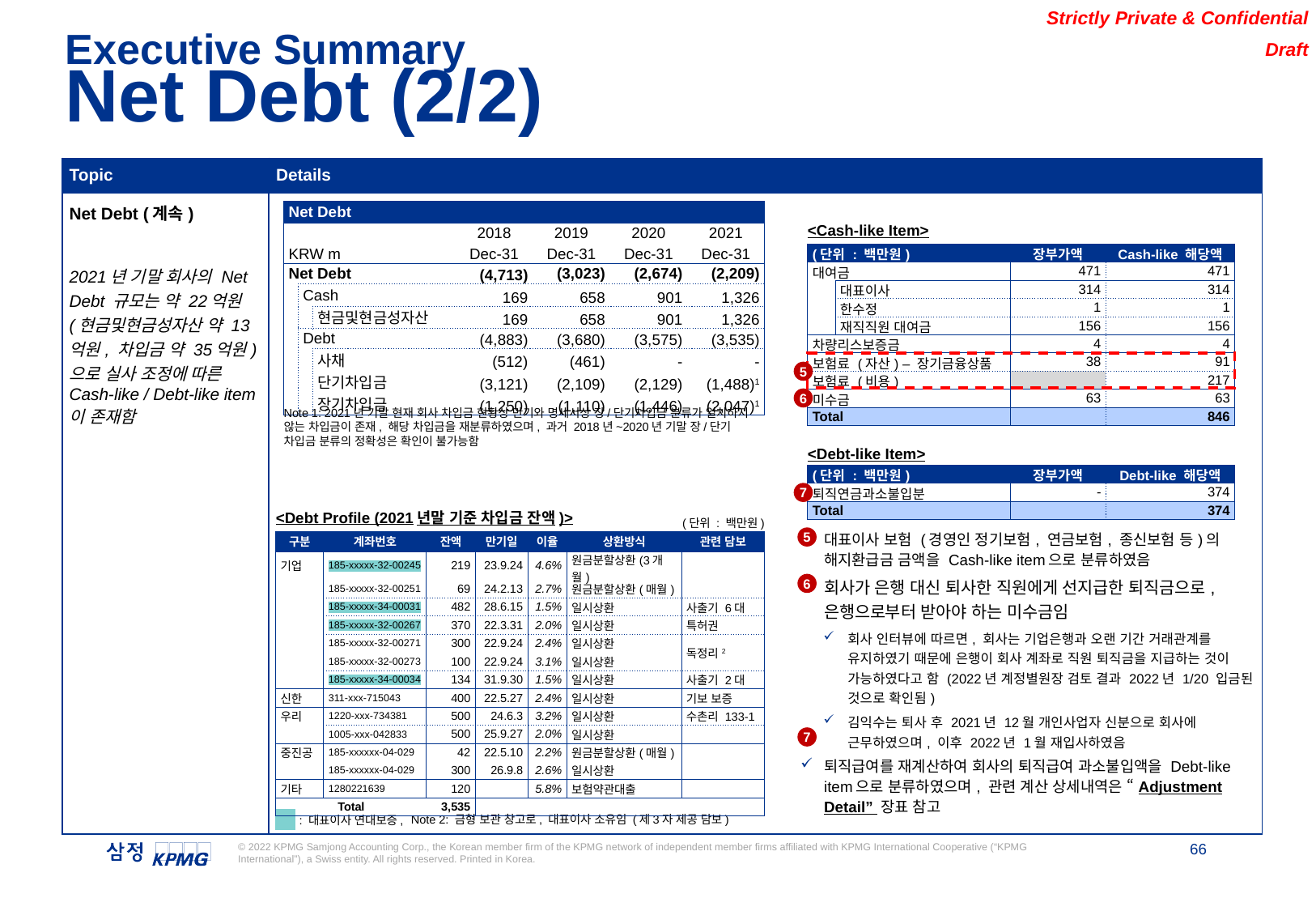

Executive Summary
Net Debt (2/2)
| Topic | Details |
| --- | --- |
| Net Debt (계속) 2021년 기말 회사의 Net Debt 규모는 약 22억원 (현금및현금성자산 약 13억원, 차입금 약 35억원)으로 실사 조정에 따른 Cash-like / Debt-like item이 존재함 | 대표이사 보험 (경영인 정기보험, 연금보험, 종신보험 등)의 해지환급금 금액을 Cash-like item으로 분류하였음 회사가 은행 대신 퇴사한 직원에게 선지급한 퇴직금으로, 은행으로부터 받아야 하는 미수금임 회사 인터뷰에 따르면, 회사는 기업은행과 오랜 기간 거래관계를 유지하였기 때문에 은행이 회사 계좌로 직원 퇴직금을 지급하는 것이 가능하였다고 함 (2022년 계정별원장 검토 결과 2022년 1/20 입금된 것으로 확인됨) 김익수는 퇴사 후 2021년 12월 개인사업자 신분으로 회사에 근무하였으며, 이후 2022년 1월 재입사하였음 퇴직급여를 재계산하여 회사의 퇴직급여 과소불입액을 Debt-like item으로 분류하였으며, 관련 계산 상세내역은 “Adjustment Detail” 장표 참고 |
| Net Debt |  |  |  |  |  |  |  |
| --- | --- | --- | --- | --- | --- | --- | --- |
|  |  |  |  | 2018 | 2019 | 2020 | 2021 |
| KRW m |  |  |  | Dec-31 | Dec-31 | Dec-31 | Dec-31 |
| Net Debt |  |  |  | (4,713) | (3,023) | (2,674) | (2,209) |
|  | Cash |  |  | 169 | 658 | 901 | 1,326 |
|  |  | 현금및현금성자산 |  | 169 | 658 | 901 | 1,326 |
|  | Debt |  |  | (4,883) | (3,680) | (3,575) | (3,535) |
|  |  | 사채 |  | (512) | (461) | - | - |
|  |  | 단기차입금 |  | (3,121) | (2,109) | (2,129) | (1,488)1 |
|  |  | 장기차입금 |  | (1,250) | (1,110) | (1,446) | (2,047)1 |
<Cash-like Item>
| (단위 : 백만원) |  | 장부가액 | Cash-like 해당액 |
| --- | --- | --- | --- |
| 대여금 |  | 471 | 471 |
|  | 대표이사 | 314 | 314 |
|  | 한수정 | 1 | 1 |
|  | 재직직원 대여금 | 156 | 156 |
| 차량리스보증금 |  | 4 | 4 |
| 보험료 (자산) – 장기금융상품 |  | 38 | 91 |
| 보험료 (비용) |  |  | 217 |
| 미수금 |  | 63 | 63 |
| Total |  |  | 846 |

5
6
Note 1: 2021년 기말 현재 회사 차입금 현황상 만기와 명세서상 장/단기차입금 분류가 일치하지 않는 차입금이 존재, 해당 차입금을 재분류하였으며, 과거 2018년~2020년 기말 장/단기 차입금 분류의 정확성은 확인이 불가능함
<Debt-like Item>
| (단위 : 백만원) | 장부가액 | Debt-like 해당액 |
| --- | --- | --- |
| 퇴직연금과소불입분 | - | 374 |
| Total |  | 374 |
7
<Debt Profile (2021년말 기준 차입금 잔액)>
(단위 : 백만원)
5
| 구분 | 계좌번호 | 잔액 | 만기일 | 이율 | 상환방식 | 관련 담보 |
| --- | --- | --- | --- | --- | --- | --- |
| 기업 | 185-xxxxx-32-00245 | 219 | 23.9.24 | 4.6% | 원금분할상환(3개월) |  |
|  | 185-xxxxx-32-00251 | 69 | 24.2.13 | 2.7% | 원금분할상환(매월) |  |
|  | 185-xxxxx-34-00031 | 482 | 28.6.15 | 1.5% | 일시상환 | 사출기 6대 |
|  | 185-xxxxx-32-00267 | 370 | 22.3.31 | 2.0% | 일시상환 | 특허권 |
|  | 185-xxxxx-32-00271 | 300 | 22.9.24 | 2.4% | 일시상환 | 독정리2 |
|  | 185-xxxxx-32-00273 | 100 | 22.9.24 | 3.1% | 일시상환 |  |
|  | 185-xxxxx-34-00034 | 134 | 31.9.30 | 1.5% | 일시상환 | 사출기 2대 |
| 신한 | 311-xxx-715043 | 400 | 22.5.27 | 2.4% | 일시상환 | 기보 보증 |
| 우리 | 1220-xxx-734381 | 500 | 24.6.3 | 3.2% | 일시상환 | 수촌리 133-1 |
|  | 1005-xxx-042833 | 500 | 25.9.27 | 2.0% | 일시상환 |  |
| 중진공 | 185-xxxxxx-04-029 | 42 | 22.5.10 | 2.2% | 원금분할상환(매월) |  |
|  | 185-xxxxxx-04-029 | 300 | 26.9.8 | 2.6% | 일시상환 |  |
| 기타 | 1280221639 | 120 |  | 5.8% | 보험약관대출 |  |
| Total |  | 3,535 |  |  |  |  |
6
7

Note 2: 금형 보관 창고로, 대표이사 소유임 (제3자 제공 담보)
: 대표이사 연대보증,